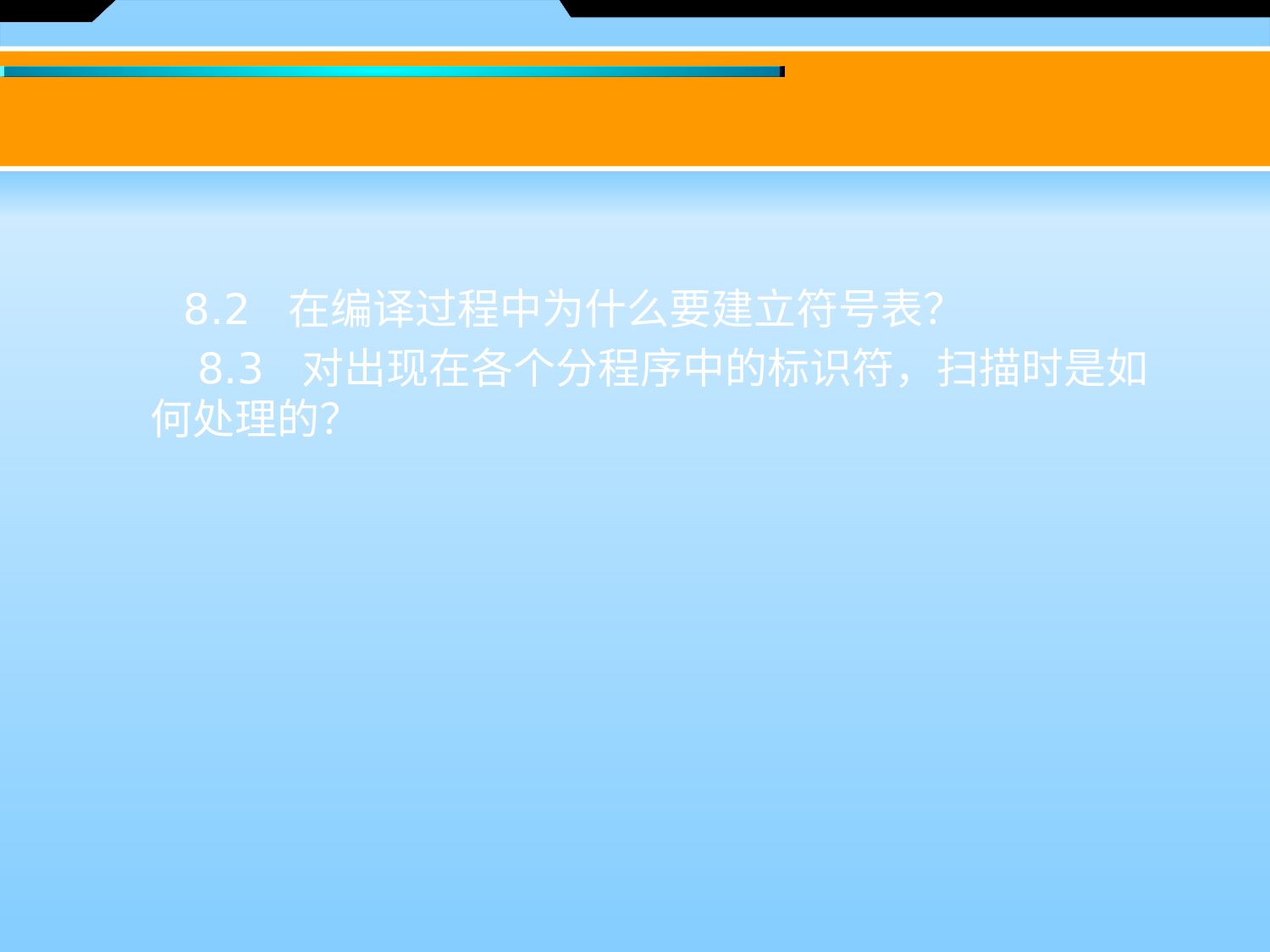

8.2  在编译过程中为什么要建立符号表？
　　8.3  对出现在各个分程序中的标识符，扫描时是如何处理的？